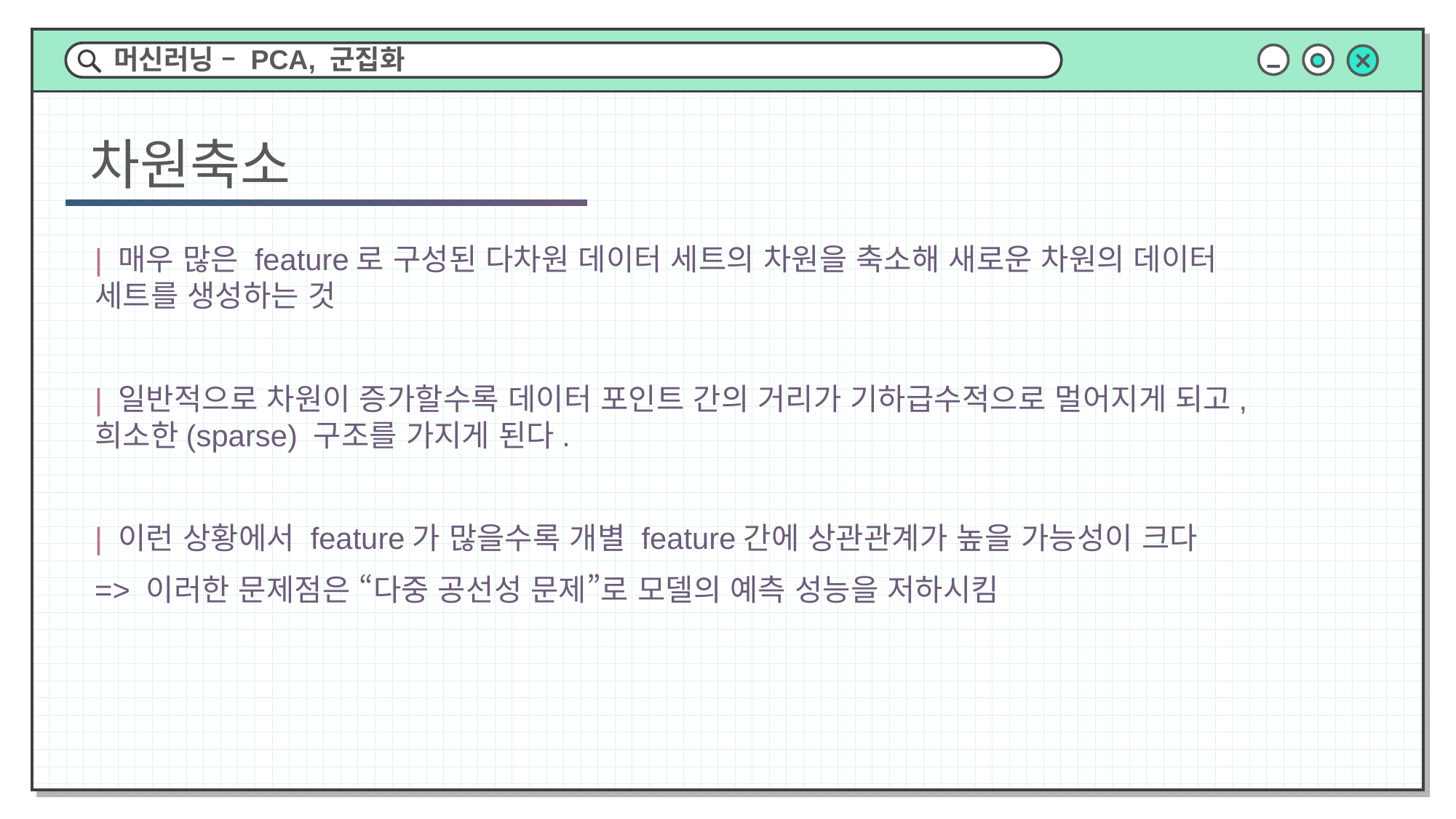

머신러닝 – PCA, 군집화

차원축소

| 매우 많은 feature로 구성된 다차원 데이터 세트의 차원을 축소해 새로운 차원의 데이터 세트를 생성하는 것

| 일반적으로 차원이 증가할수록 데이터 포인트 간의 거리가 기하급수적으로 멀어지게 되고, 희소한(sparse) 구조를 가지게 된다.

| 이런 상황에서 feature가 많을수록 개별 feature간에 상관관계가 높을 가능성이 크다
=> 이러한 문제점은 “다중 공선성 문제”로 모델의 예측 성능을 저하시킴